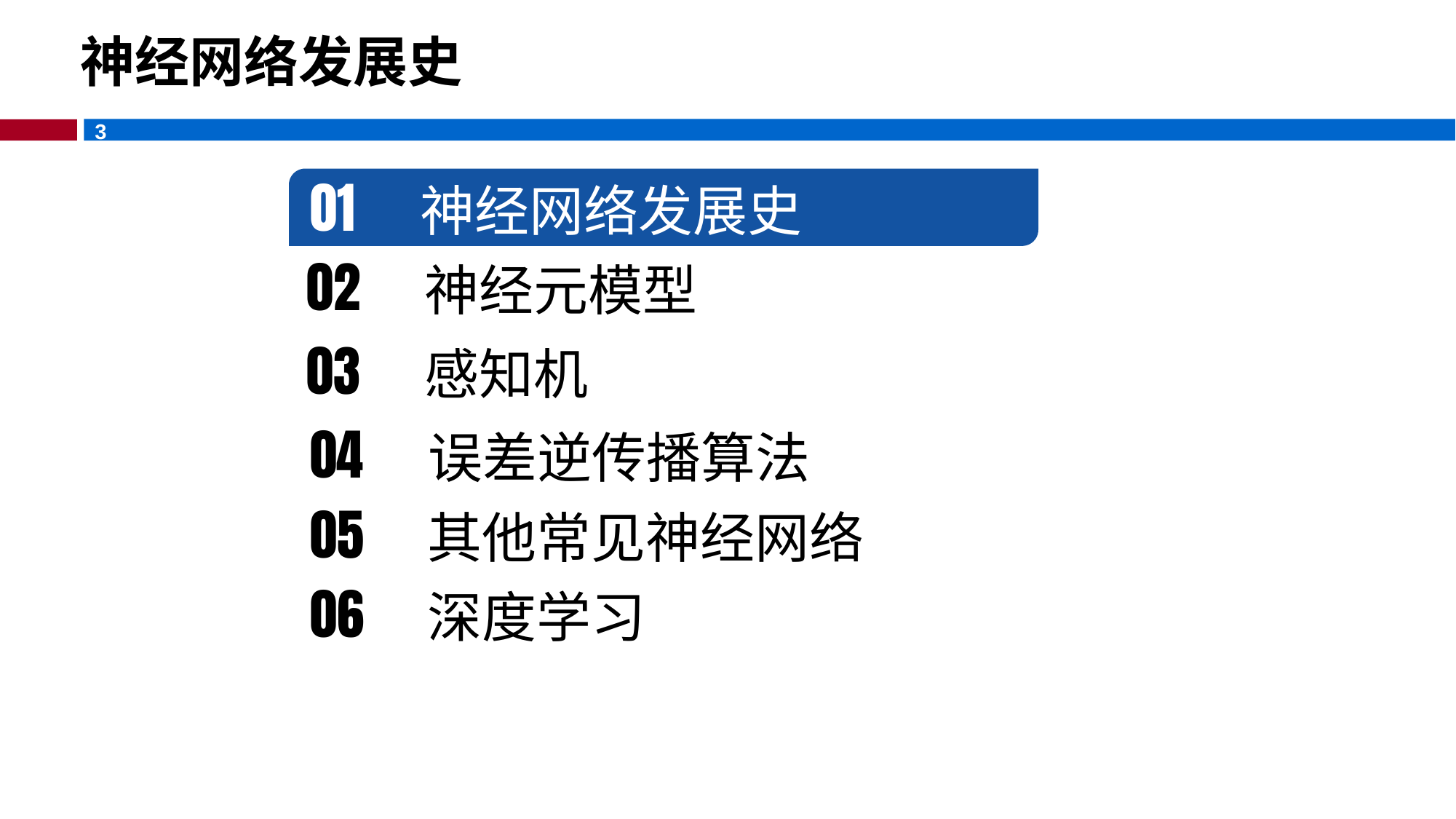

# 神经网络发展史

01    神经网络发展史
02    神经元模型
03    感知机
04    误差逆传播算法
05    其他常见神经网络
06    深度学习